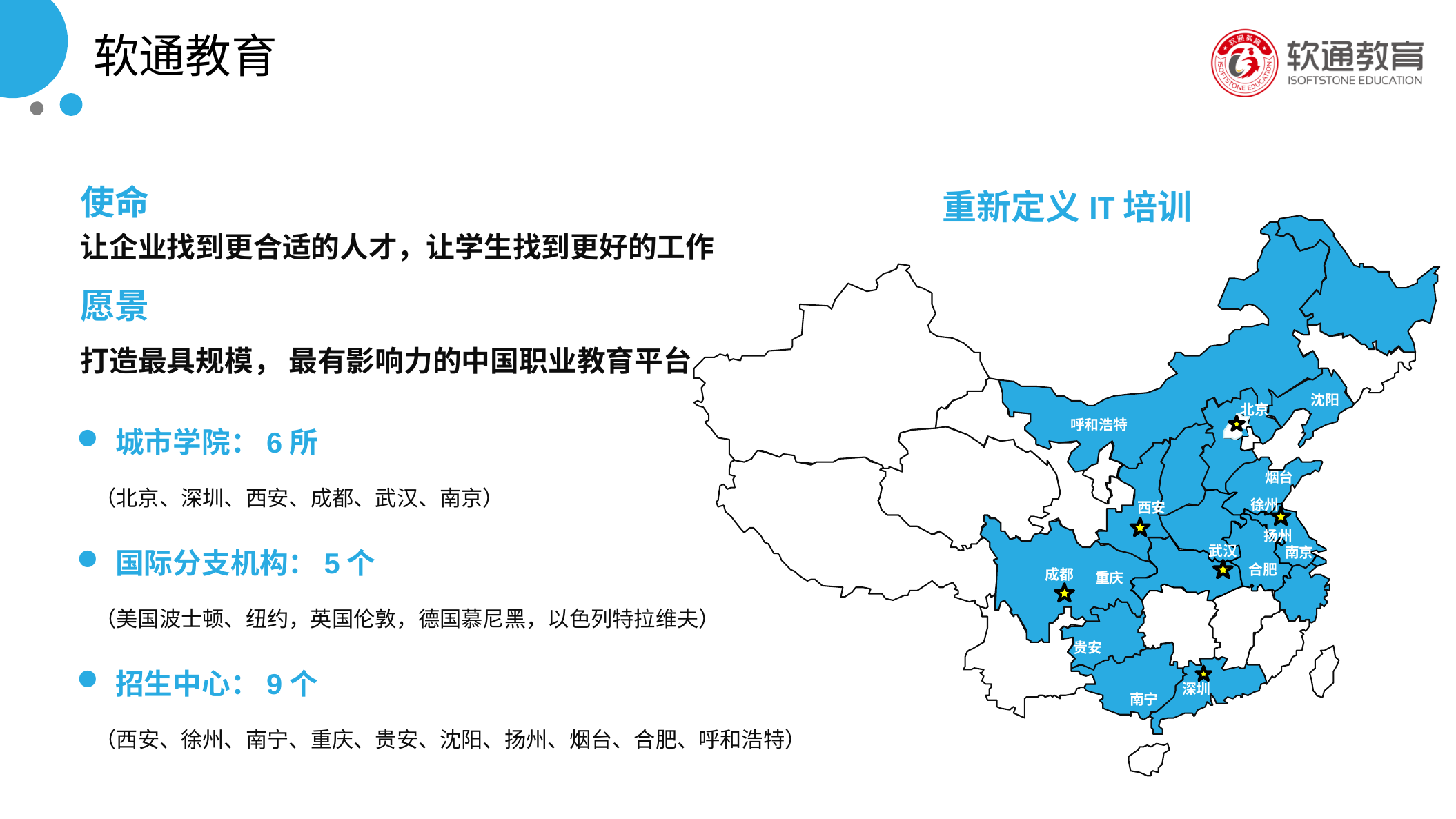

软通教育
使命
让企业找到更合适的人才，让学生找到更好的工作
愿景
打造最具规模， 最有影响力的中国职业教育平台
重新定义IT培训

沈阳

北京

徐州
西安

扬州

武汉

合肥

成都

重庆

南宁

软通教育，软通动力信息技术（集团）有限公司旗下子公司

城市学院：6所
（北京、深圳、西安、成都、武汉、南京）
国际分支机构：5个
（美国波士顿、纽约，英国伦敦，德国慕尼黑，以色列特拉维夫）
招生中心：9个
（西安、徐州、南宁、重庆、贵安、沈阳、扬州、烟台、合肥、呼和浩特）
呼和浩特

烟台
南京
贵安

深圳